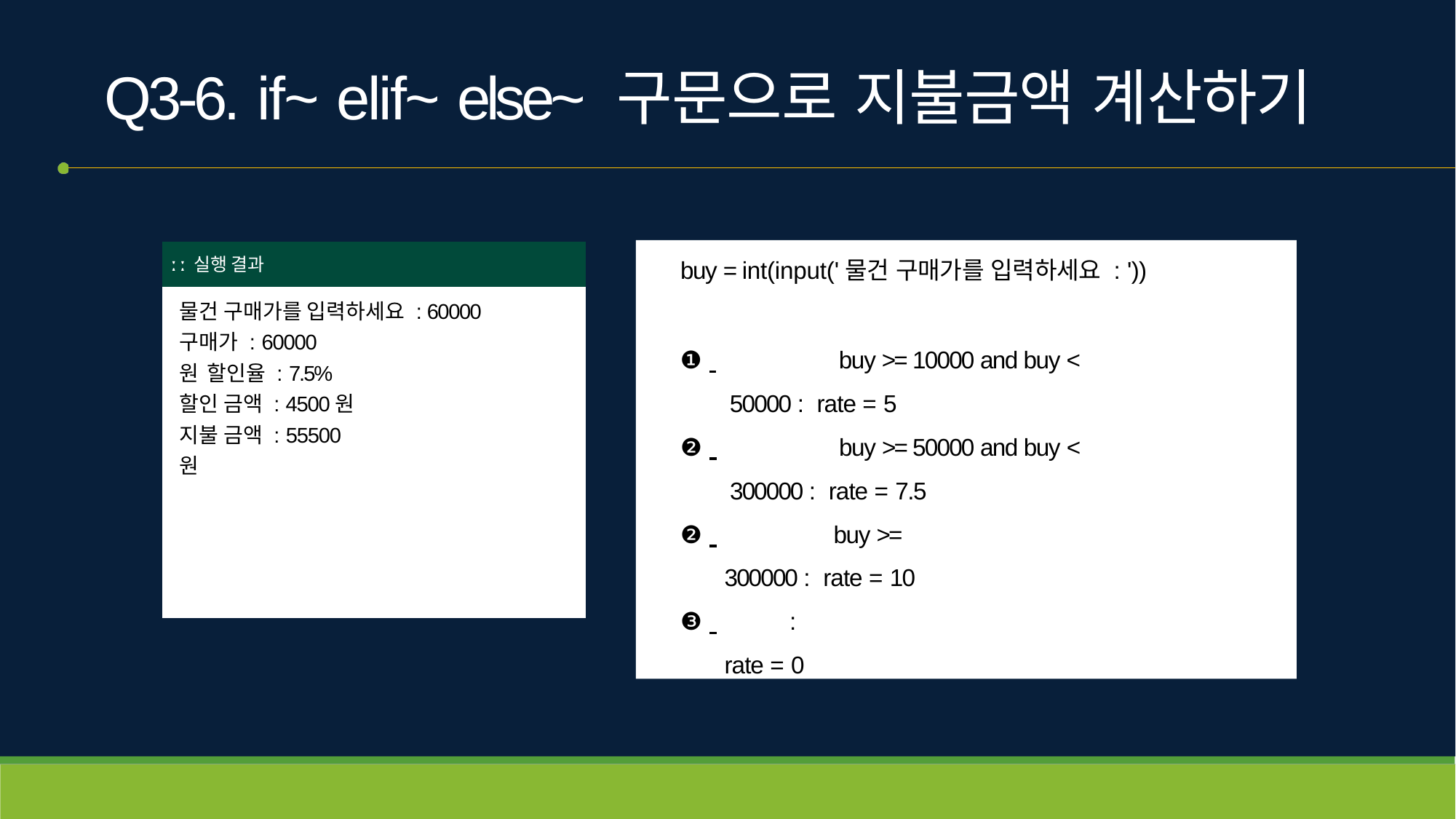

# Q3-6. if~ elif~ else~ 구문으로 지불금액 계산하기

buy = int(input('물건 구매가를 입력하세요 : '))

❶ 		buy >= 10000 and buy < 50000 :  rate = 5
❷ 		buy >= 50000 and buy < 300000 :  rate = 7.5
❷ 		buy >= 300000 :  rate = 10
❸ 	:
rate = 0
| ː ː 실행 결과 |
| --- |
| 물건 구매가를 입력하세요 : 60000 구매가 : 60000원 할인율 : 7.5% 할인 금액 : 4500원 지불 금액 : 55500원 |